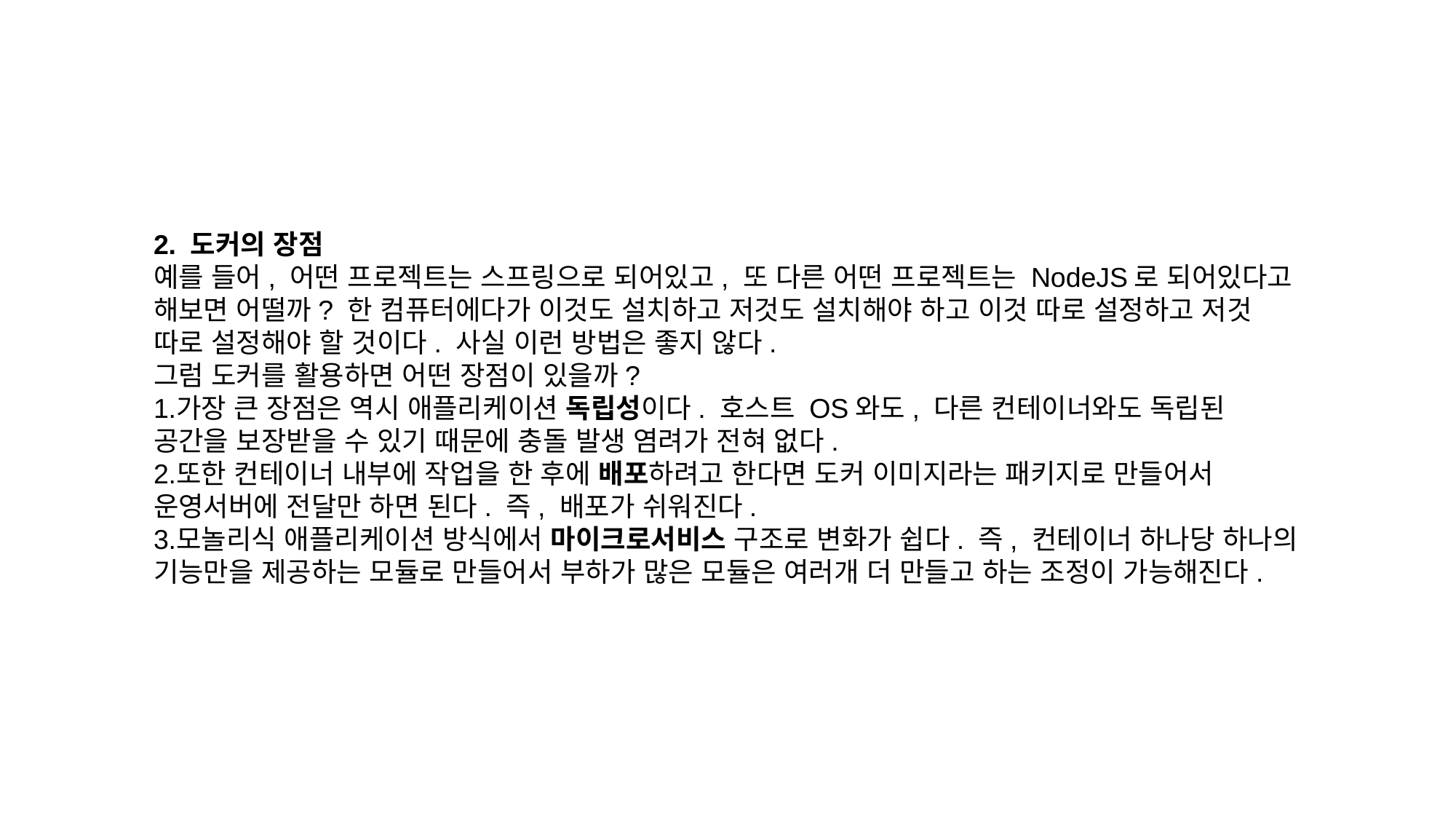

2. 도커의 장점
예를 들어, 어떤 프로젝트는 스프링으로 되어있고, 또 다른 어떤 프로젝트는 NodeJS로 되어있다고 해보면 어떨까? 한 컴퓨터에다가 이것도 설치하고 저것도 설치해야 하고 이것 따로 설정하고 저것 따로 설정해야 할 것이다. 사실 이런 방법은 좋지 않다.
그럼 도커를 활용하면 어떤 장점이 있을까?
가장 큰 장점은 역시 애플리케이션 독립성이다. 호스트 OS와도, 다른 컨테이너와도 독립된 공간을 보장받을 수 있기 때문에 충돌 발생 염려가 전혀 없다.
또한 컨테이너 내부에 작업을 한 후에 배포하려고 한다면 도커 이미지라는 패키지로 만들어서 운영서버에 전달만 하면 된다. 즉, 배포가 쉬워진다.
모놀리식 애플리케이션 방식에서 마이크로서비스 구조로 변화가 쉽다. 즉, 컨테이너 하나당 하나의 기능만을 제공하는 모듈로 만들어서 부하가 많은 모듈은 여러개 더 만들고 하는 조정이 가능해진다.